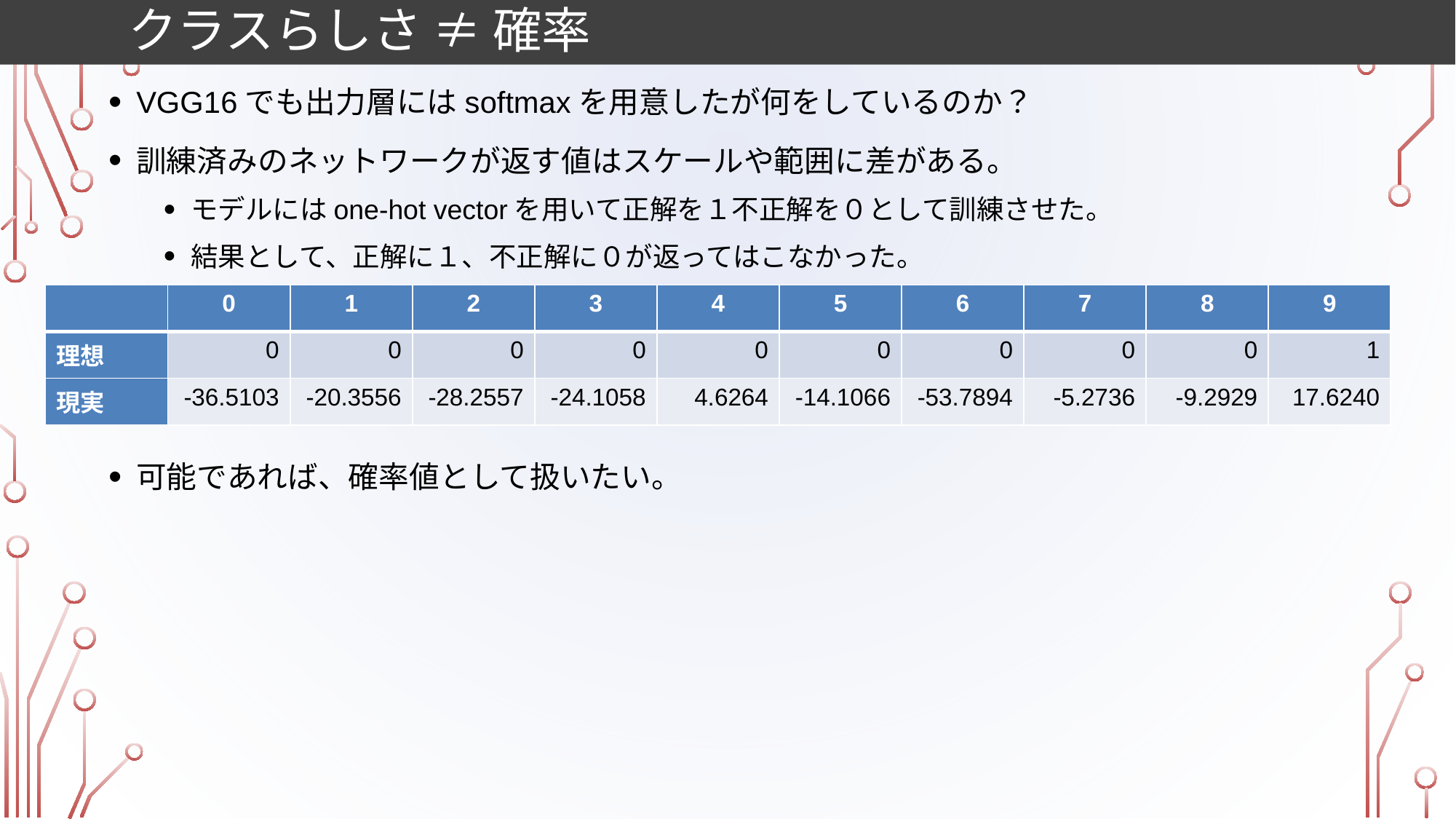

# クラスらしさ ≠ 確率
VGG16でも出力層にはsoftmaxを用意したが何をしているのか？
訓練済みのネットワークが返す値はスケールや範囲に差がある。
モデルにはone-hot vectorを用いて正解を１不正解を０として訓練させた。
結果として、正解に１、不正解に０が返ってはこなかった。

可能であれば、確率値として扱いたい。
|  | 0 | 1 | 2 | 3 | 4 | 5 | 6 | 7 | 8 | 9 |
| --- | --- | --- | --- | --- | --- | --- | --- | --- | --- | --- |
| 理想 | 0 | 0 | 0 | 0 | 0 | 0 | 0 | 0 | 0 | 1 |
| 現実 | -36.5103 | -20.3556 | -28.2557 | -24.1058 | 4.6264 | -14.1066 | -53.7894 | -5.2736 | -9.2929 | 17.6240 |